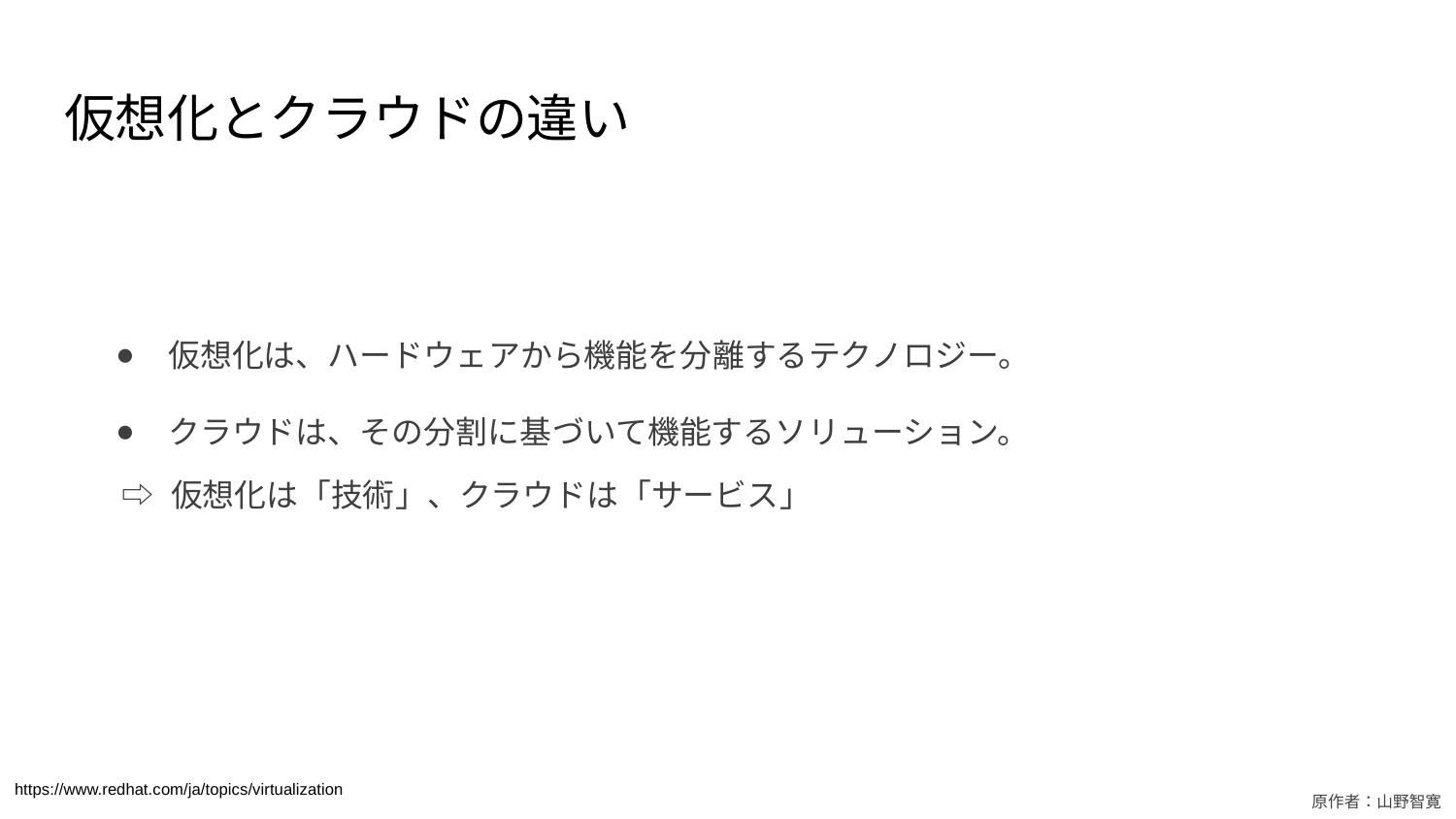

# 仮想化とクラウドの違い
仮想化は、ハードウェアから機能を分離するテクノロジー。
クラウドは、その分割に基づいて機能するソリューション。
   ⇨ 仮想化は「技術」、クラウドは「サービス」
https://www.redhat.com/ja/topics/virtualization
原作者：山野智寛